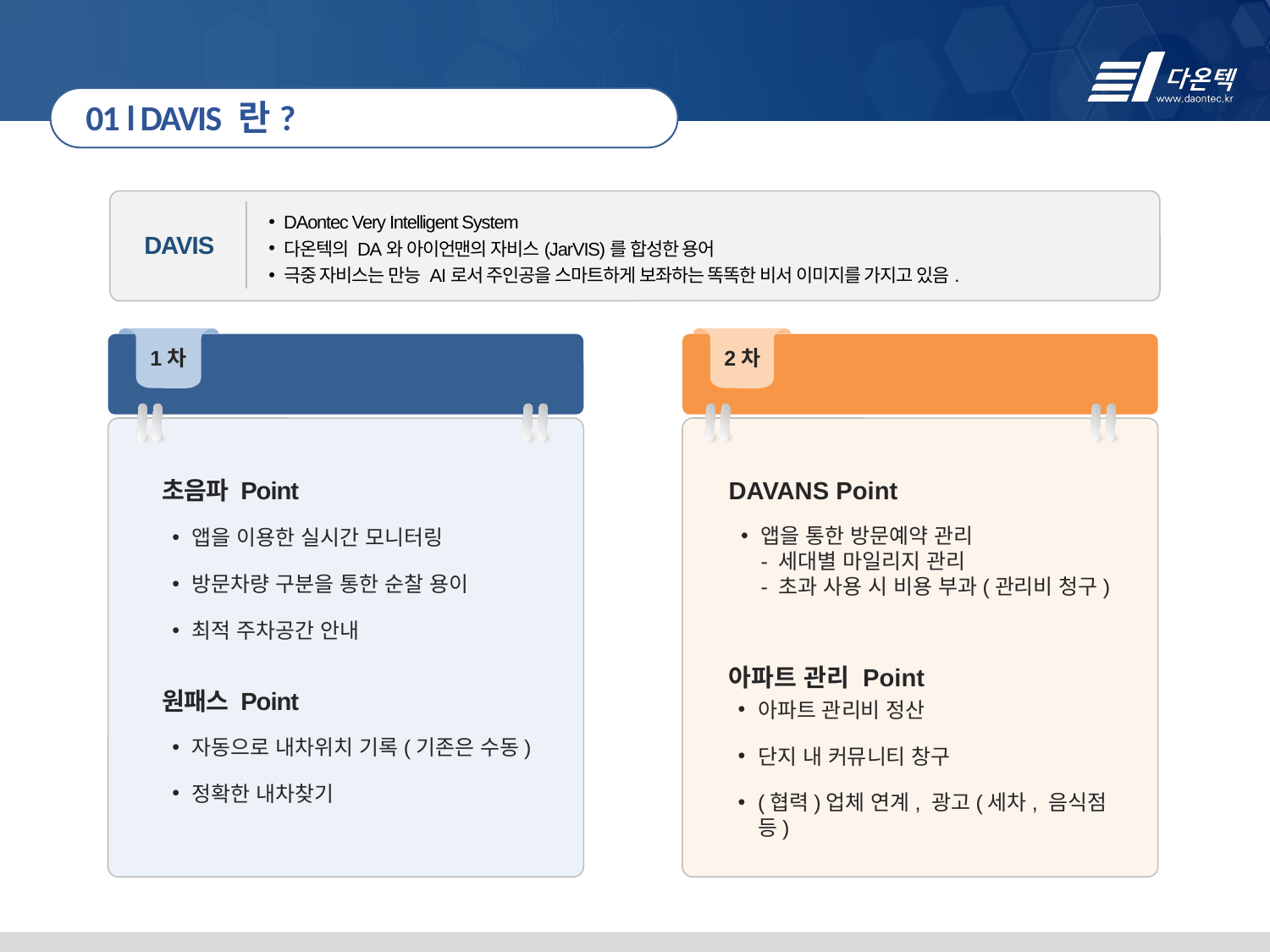

01 l DAVIS 란?

DAontec Very Intelligent System
다온텍의 DA와 아이언맨의 자비스(JarVIS)를 합성한 용어
극중 자비스는 만능 AI로서 주인공을 스마트하게 보좌하는 똑똑한 비서 이미지를 가지고 있음.

DAVIS

1

1차
2차
초음파 + 원패스
DAVANS (+ 아파트 관리)

초음파 Point
DAVANS Point
앱을 통한 방문예약 관리
- 세대별 마일리지 관리
- 초과 사용 시 비용 부과(관리비 청구)
앱을 이용한 실시간 모니터링
방문차량 구분을 통한 순찰 용이
최적 주차공간 안내
아파트 관리 Point
원패스 Point
아파트 관리비 정산
단지 내 커뮤니티 창구
(협력)업체 연계, 광고(세차, 음식점 등)
자동으로 내차위치 기록(기존은 수동)
정확한 내차찾기